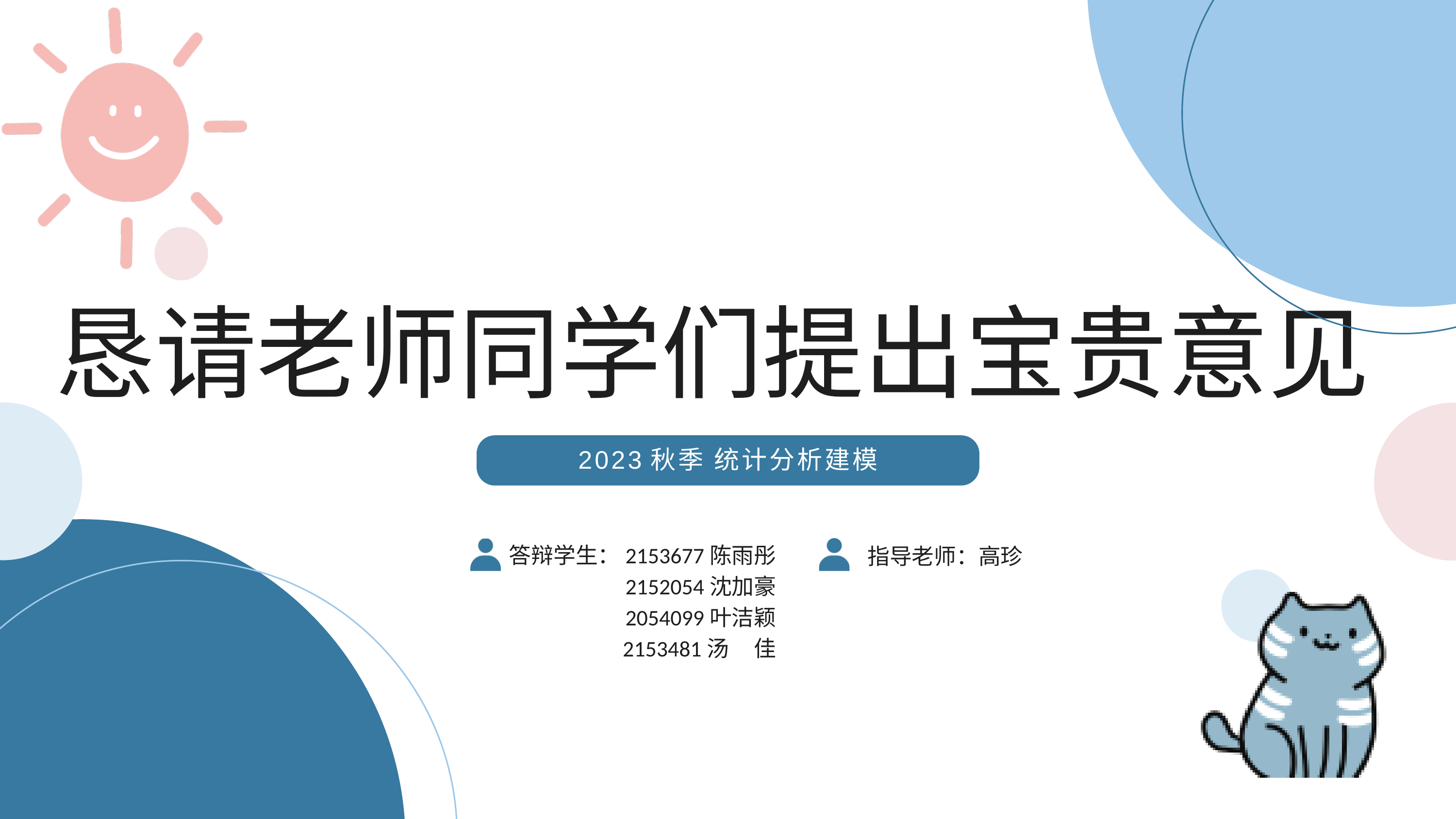

恳请老师同学们提出宝贵意见

2023秋季 统计分析建模

答辩学生：2153677陈雨彤
2152054沈加豪
2054099叶洁颖
2153481汤     佳

指导老师：高珍